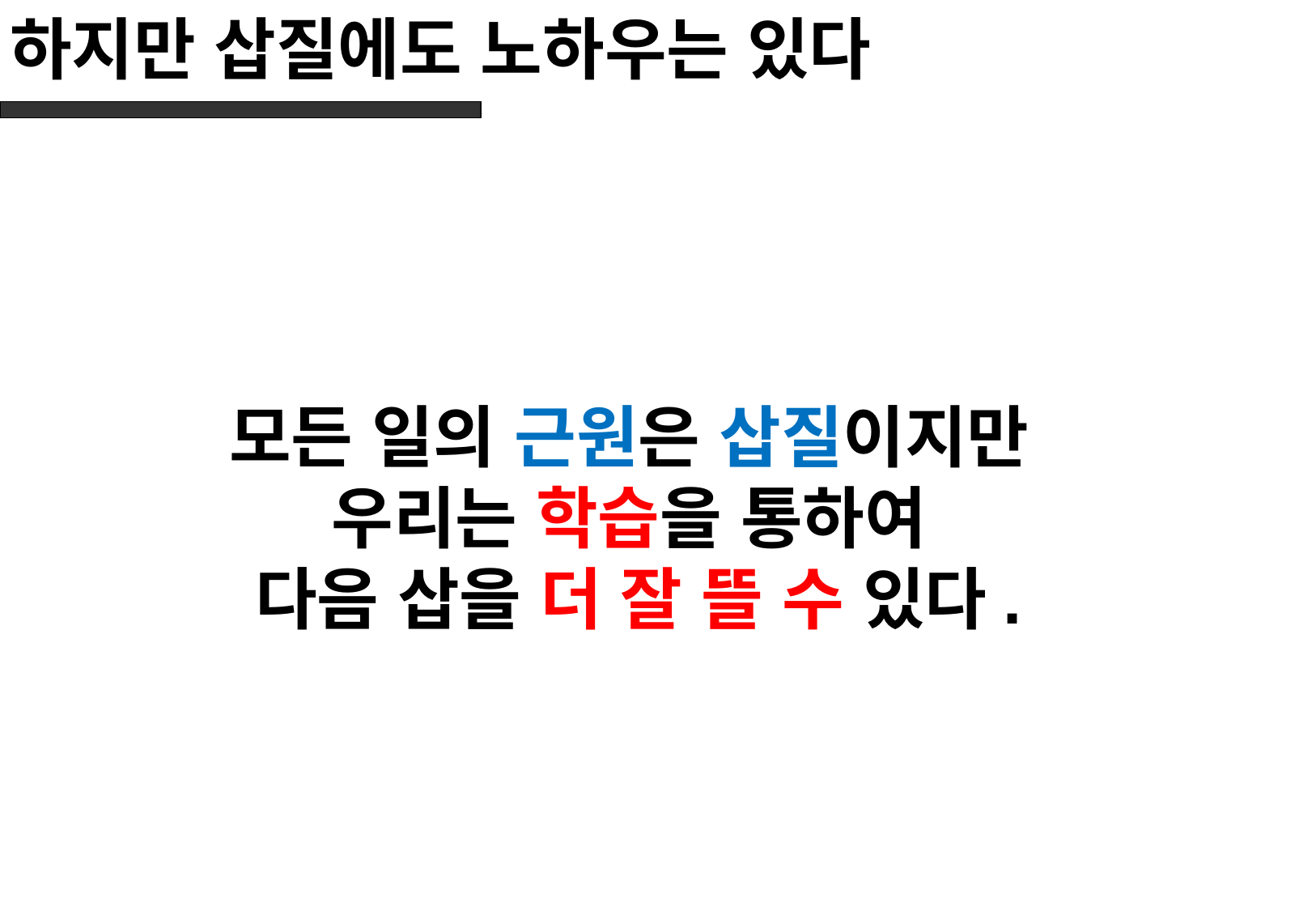

# 하지만 삽질에도 노하우는 있다
모든 일의 근원은 삽질이지만
우리는 학습을 통하여
다음 삽을 더 잘 뜰 수 있다.